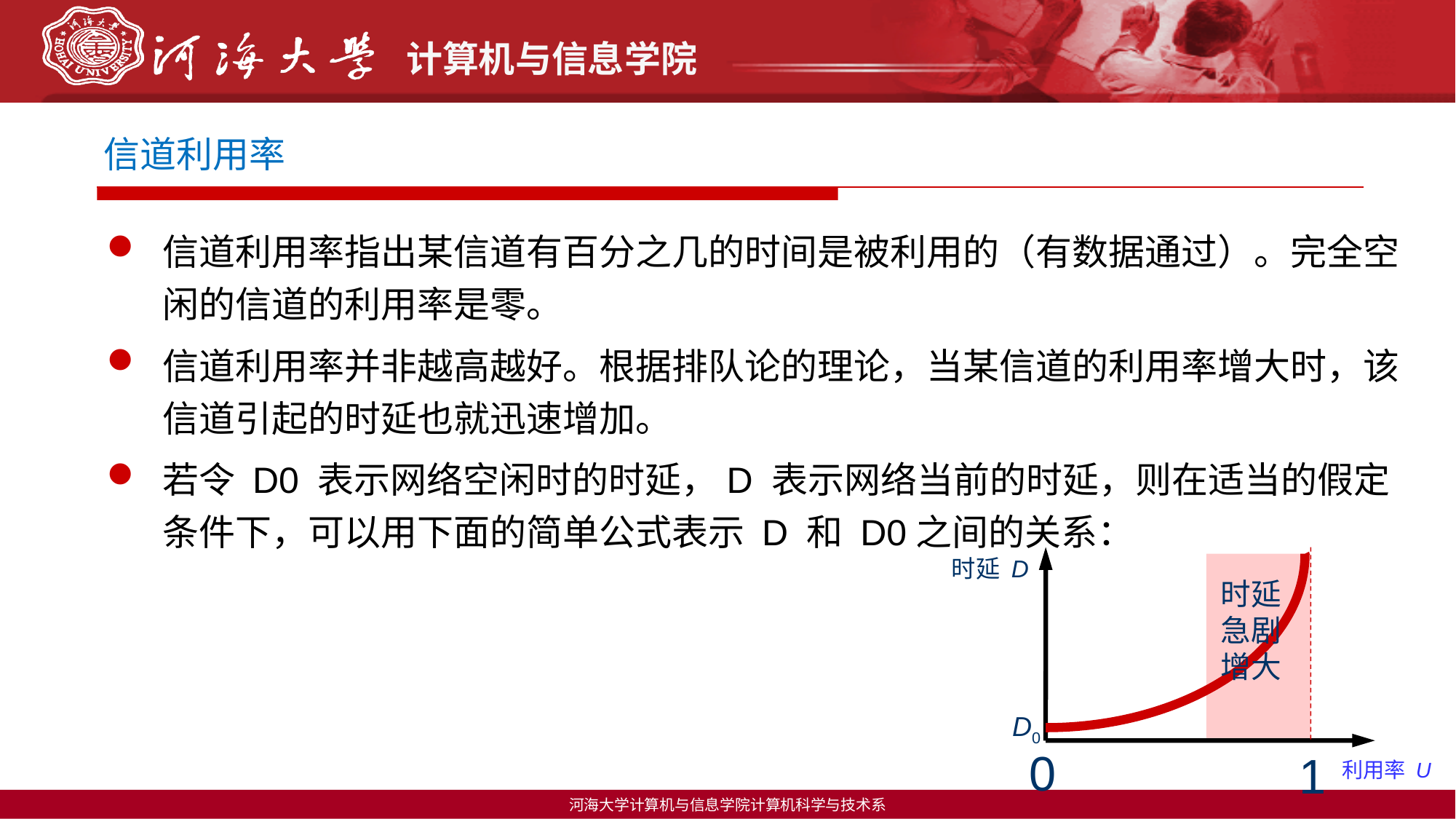

信道利用率
信道利用率指出某信道有百分之几的时间是被利用的（有数据通过）。完全空闲的信道的利用率是零。
信道利用率并非越高越好。根据排队论的理论，当某信道的利用率增大时，该信道引起的时延也就迅速增加。
若令 D0 表示网络空闲时的时延，D 表示网络当前的时延，则在适当的假定条件下，可以用下面的简单公式表示 D 和 D0之间的关系：

时延 D

时延
急剧
增大

D0
0
1
   利用率 U